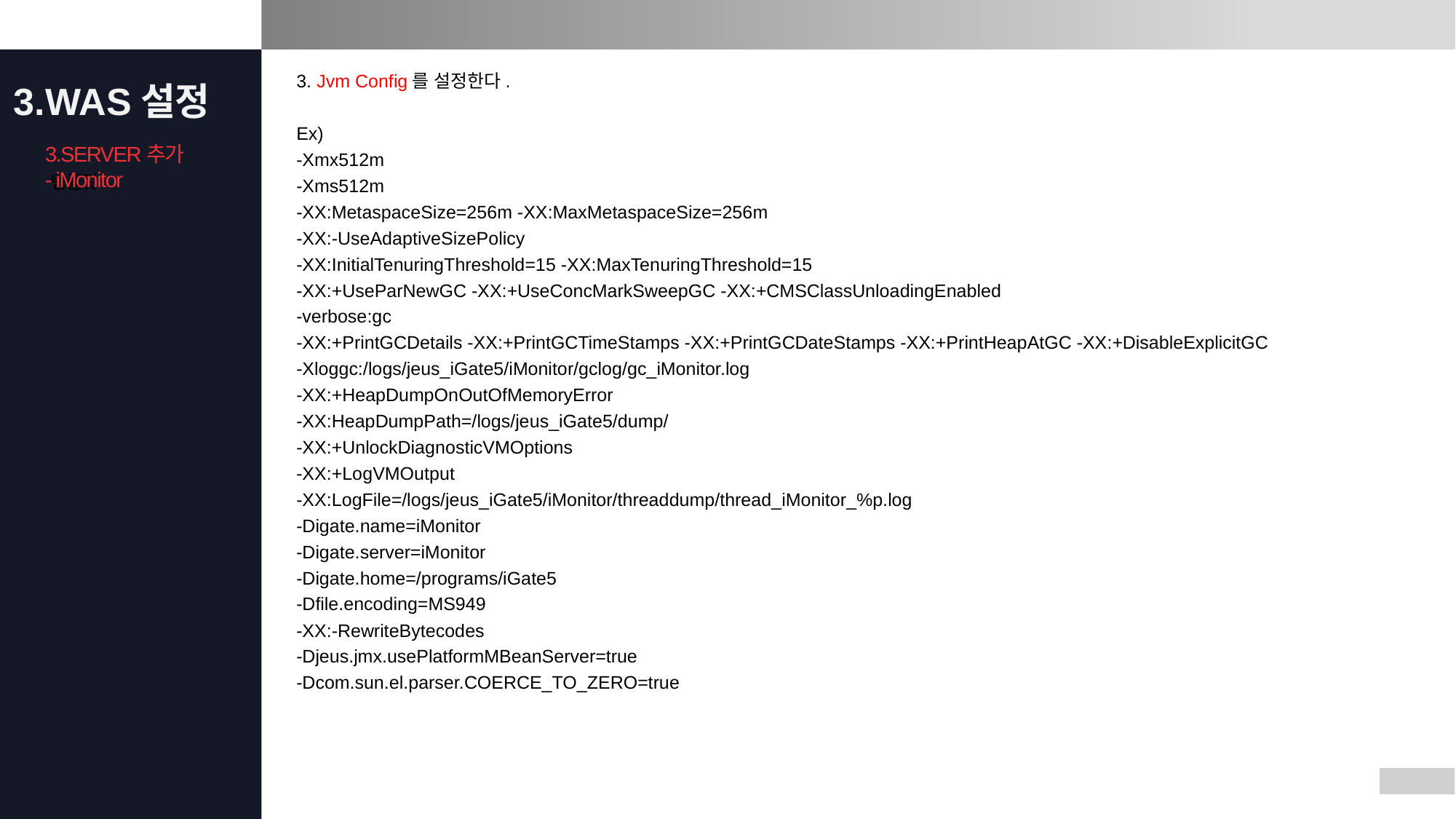

3. Jvm Config를 설정한다.

Ex)
-Xmx512m
-Xms512m
-XX:MetaspaceSize=256m -XX:MaxMetaspaceSize=256m
-XX:-UseAdaptiveSizePolicy
-XX:InitialTenuringThreshold=15 -XX:MaxTenuringThreshold=15
-XX:+UseParNewGC -XX:+UseConcMarkSweepGC -XX:+CMSClassUnloadingEnabled
-verbose:gc
-XX:+PrintGCDetails -XX:+PrintGCTimeStamps -XX:+PrintGCDateStamps -XX:+PrintHeapAtGC -XX:+DisableExplicitGC
-Xloggc:/logs/jeus_iGate5/iMonitor/gclog/gc_iMonitor.log
-XX:+HeapDumpOnOutOfMemoryError
-XX:HeapDumpPath=/logs/jeus_iGate5/dump/
-XX:+UnlockDiagnosticVMOptions
-XX:+LogVMOutput
-XX:LogFile=/logs/jeus_iGate5/iMonitor/threaddump/thread_iMonitor_%p.log
-Digate.name=iMonitor
-Digate.server=iMonitor
-Digate.home=/programs/iGate5
-Dfile.encoding=MS949
-XX:-RewriteBytecodes
-Djeus.jmx.usePlatformMBeanServer=true
-Dcom.sun.el.parser.COERCE_TO_ZERO=true
3.WAS설정
Appendix
템플릿
3.SERVER추가
- iMonitor